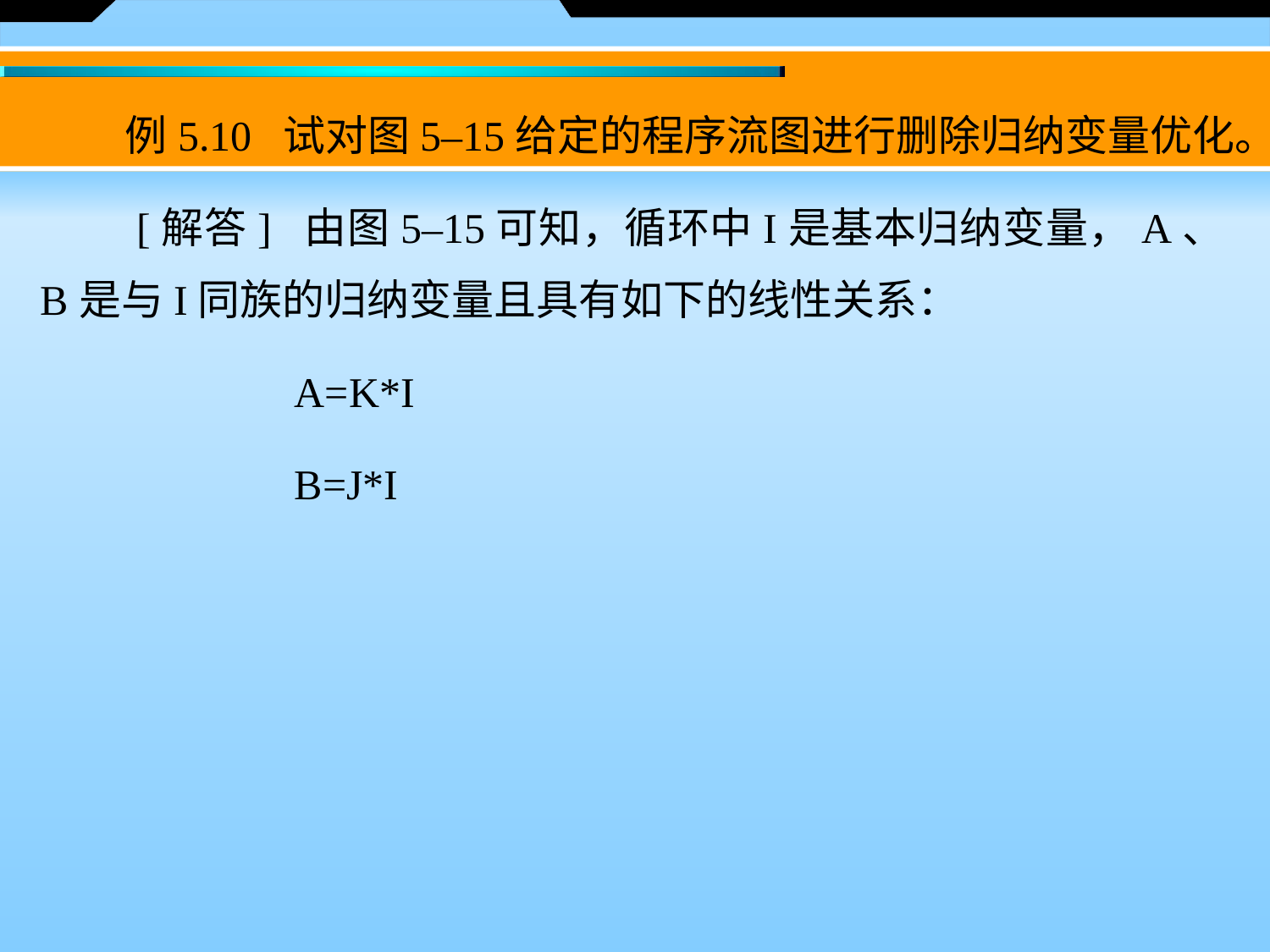

例5.10  试对图5–15给定的程序流图进行删除归纳变量优化。
　　[解答]  由图5–15可知，循环中I是基本归纳变量，A、B是与I同族的归纳变量且具有如下的线性关系：
		A=K*I
		B=J*I